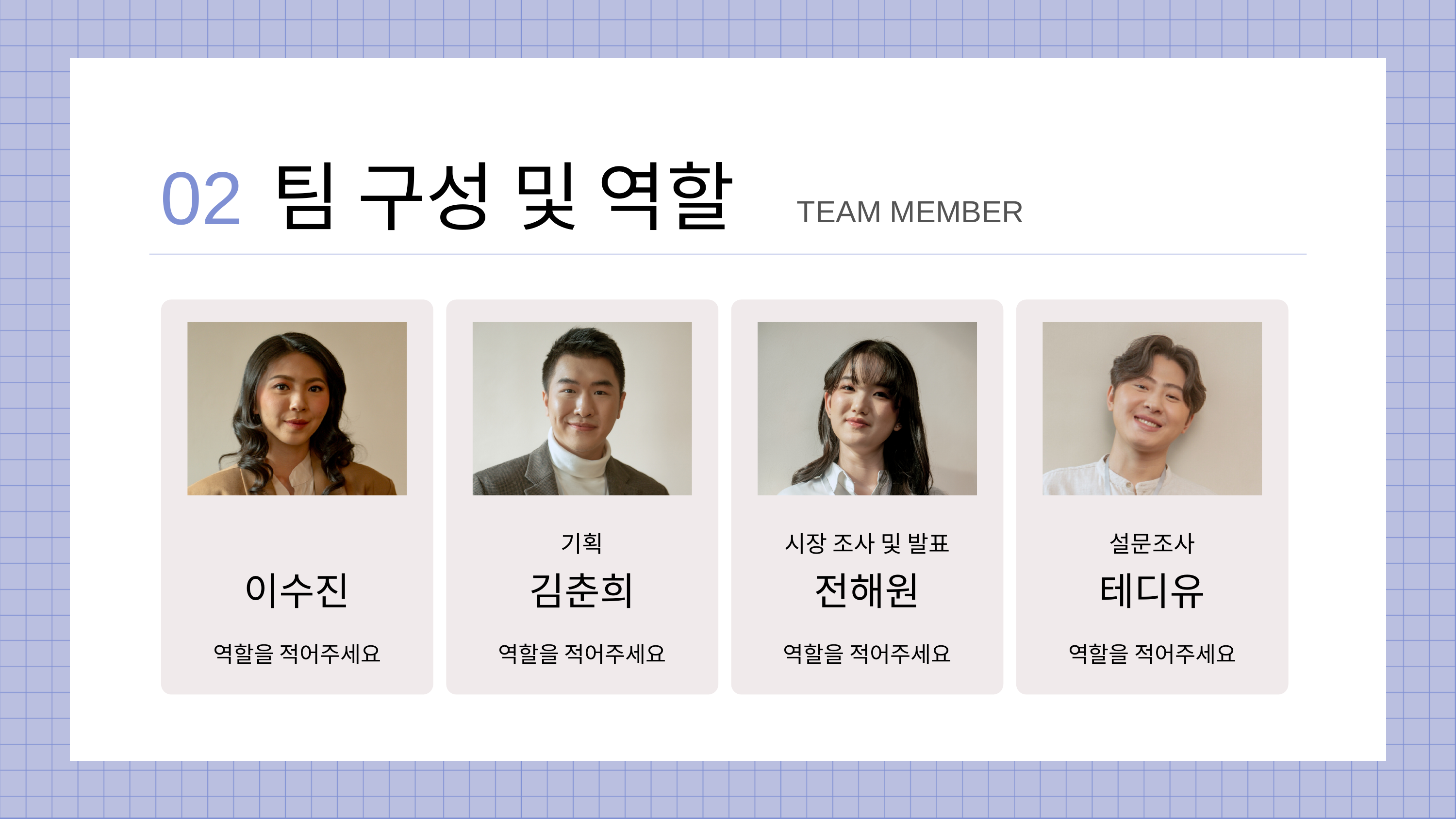

02
팀 구성 및 역할
TEAM MEMBER

이수진
역할을 적어주세요

리더
기획
시장 조사 및 발표
설문조사
김춘희
전해원
테디유
역할을 적어주세요
역할을 적어주세요
역할을 적어주세요